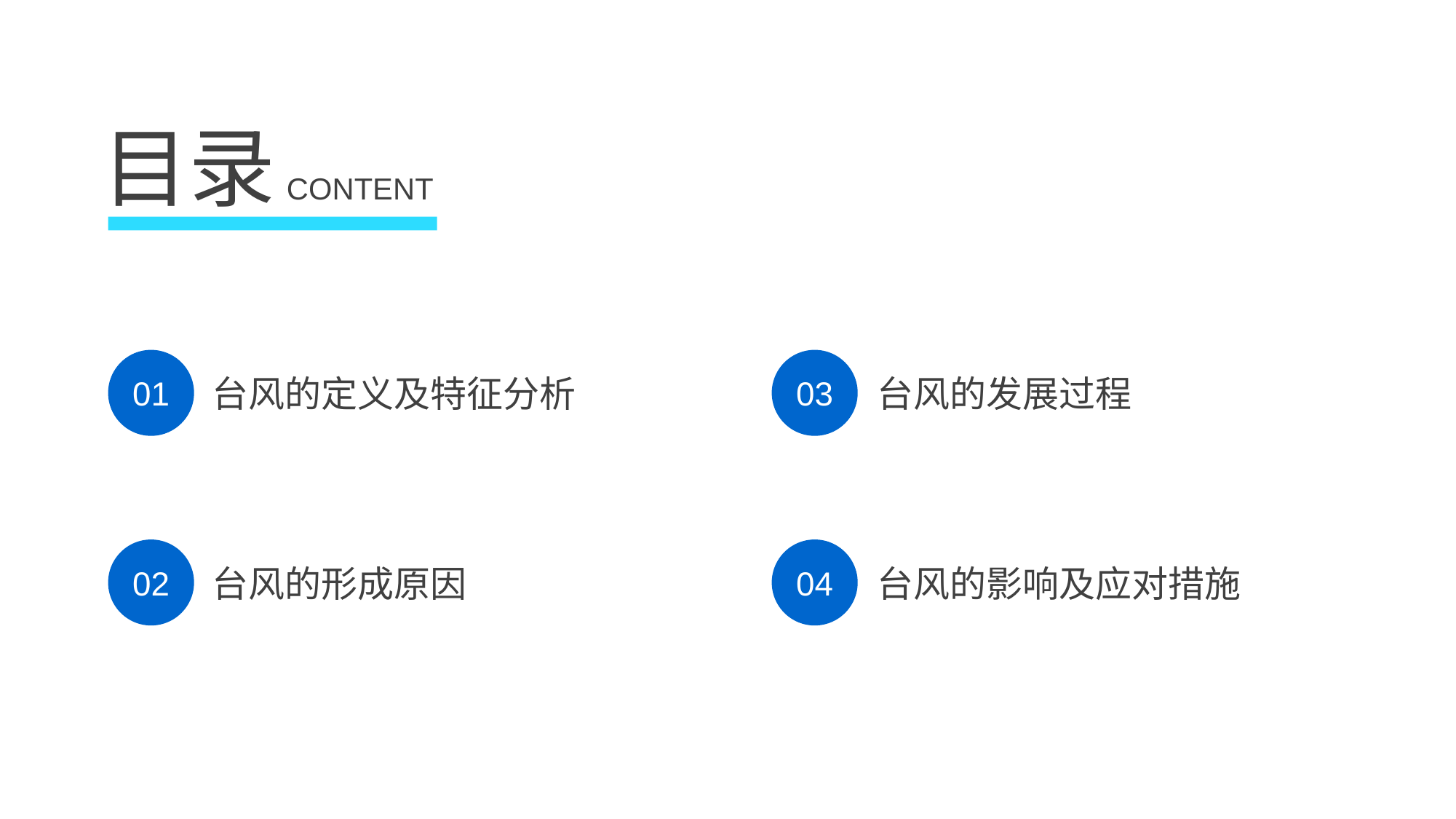

目录
CONTENT
台风的定义及特征分析
台风的发展过程
01
03
台风的形成原因
台风的影响及应对措施
02
04